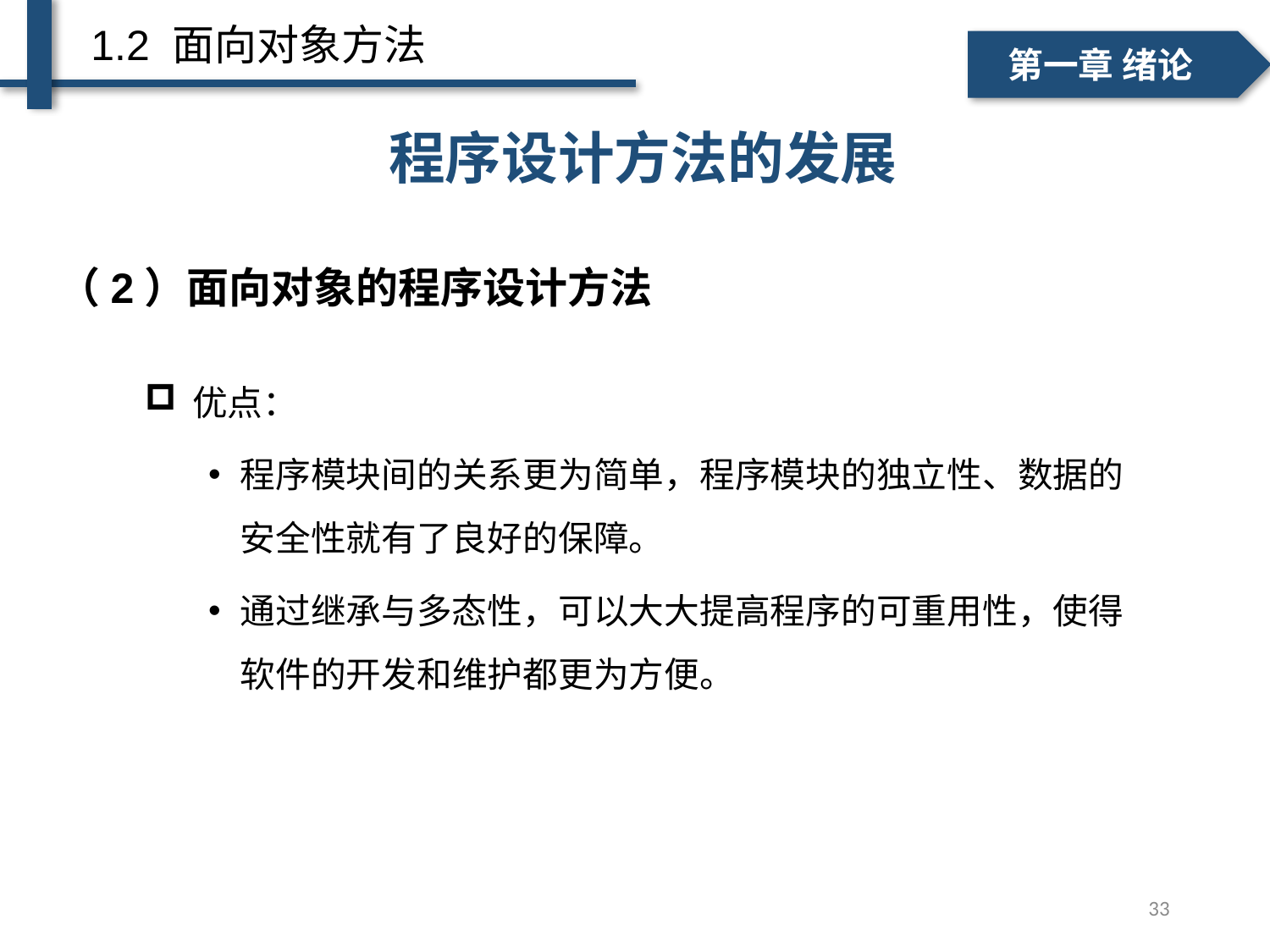

1.2 面向对象方法

一、个人简介
二、学术成绩

第一章 绪论

程序设计方法的发展
（2）面向对象的程序设计方法
优点：
程序模块间的关系更为简单，程序模块的独立性、数据的安全性就有了良好的保障。
通过继承与多态性，可以大大提高程序的可重用性，使得软件的开发和维护都更为方便。
单词级别
句子级别
33